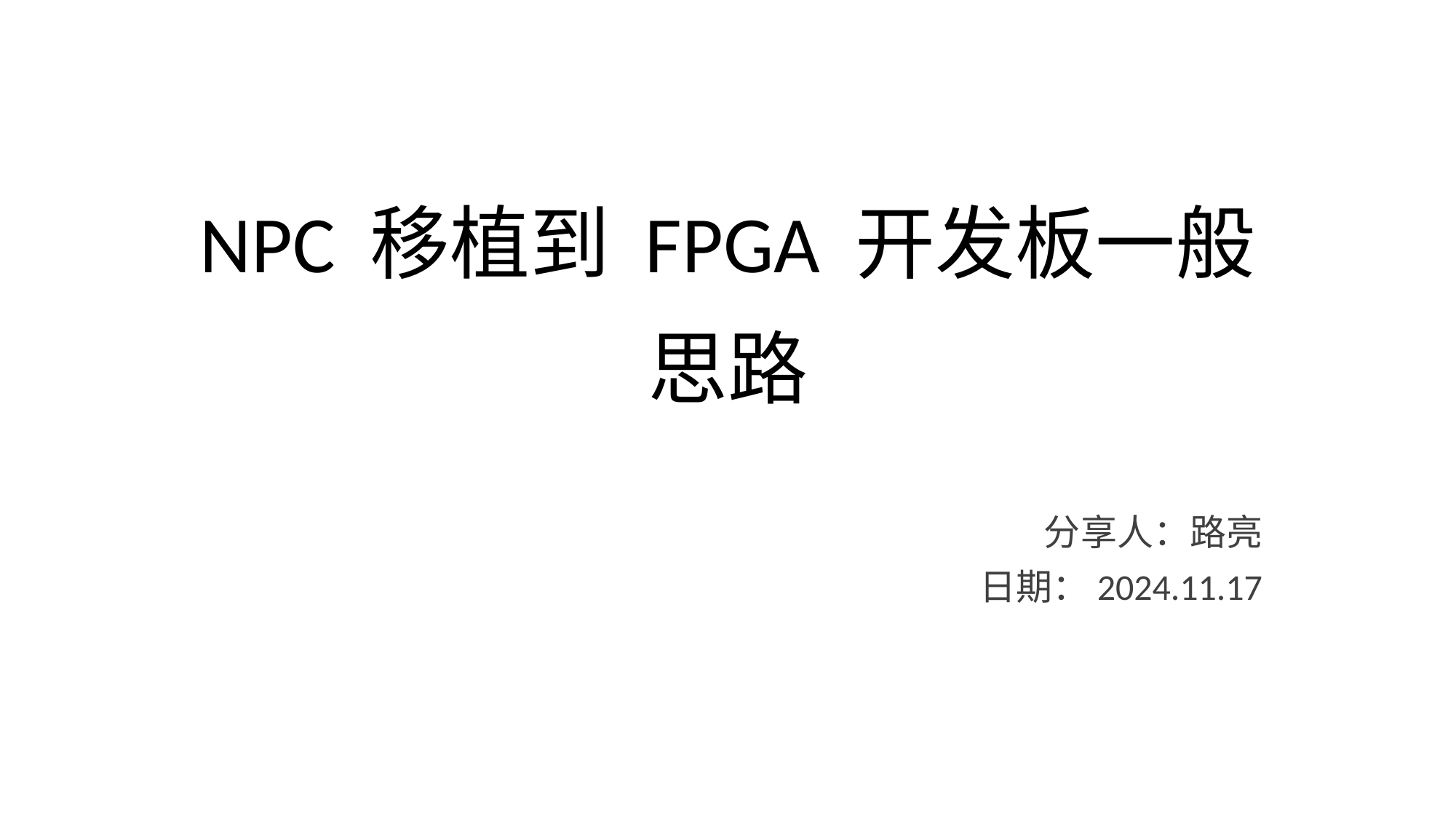

# NPC 移植到 FPGA 开发板一般思路
分享人：路亮
日期：2024.11.17